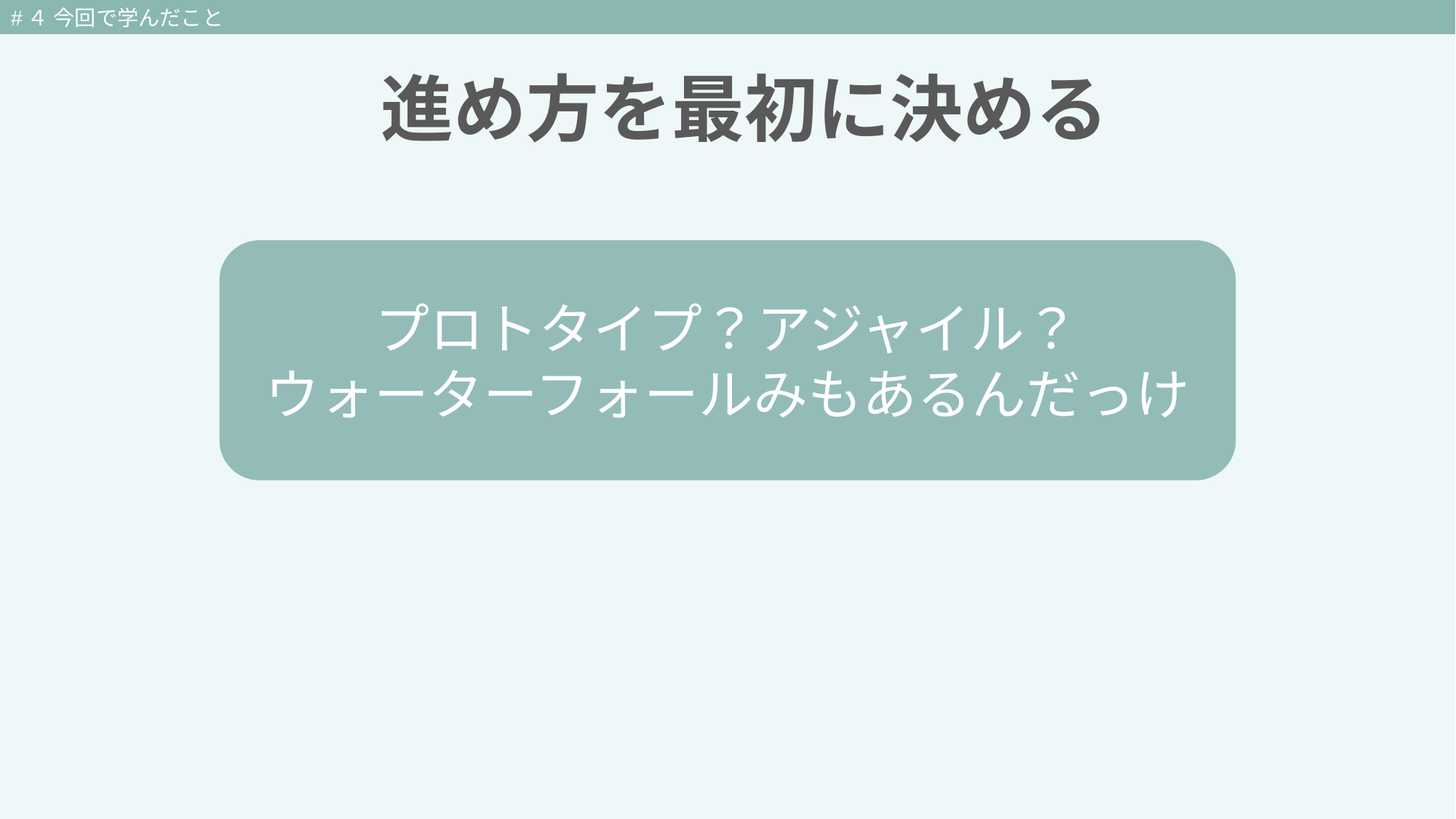

#４ 今回で学んだこと
 進め方を最初に決める

プロトタイプ？アジャイル？
ウォーターフォールみもあるんだっけ